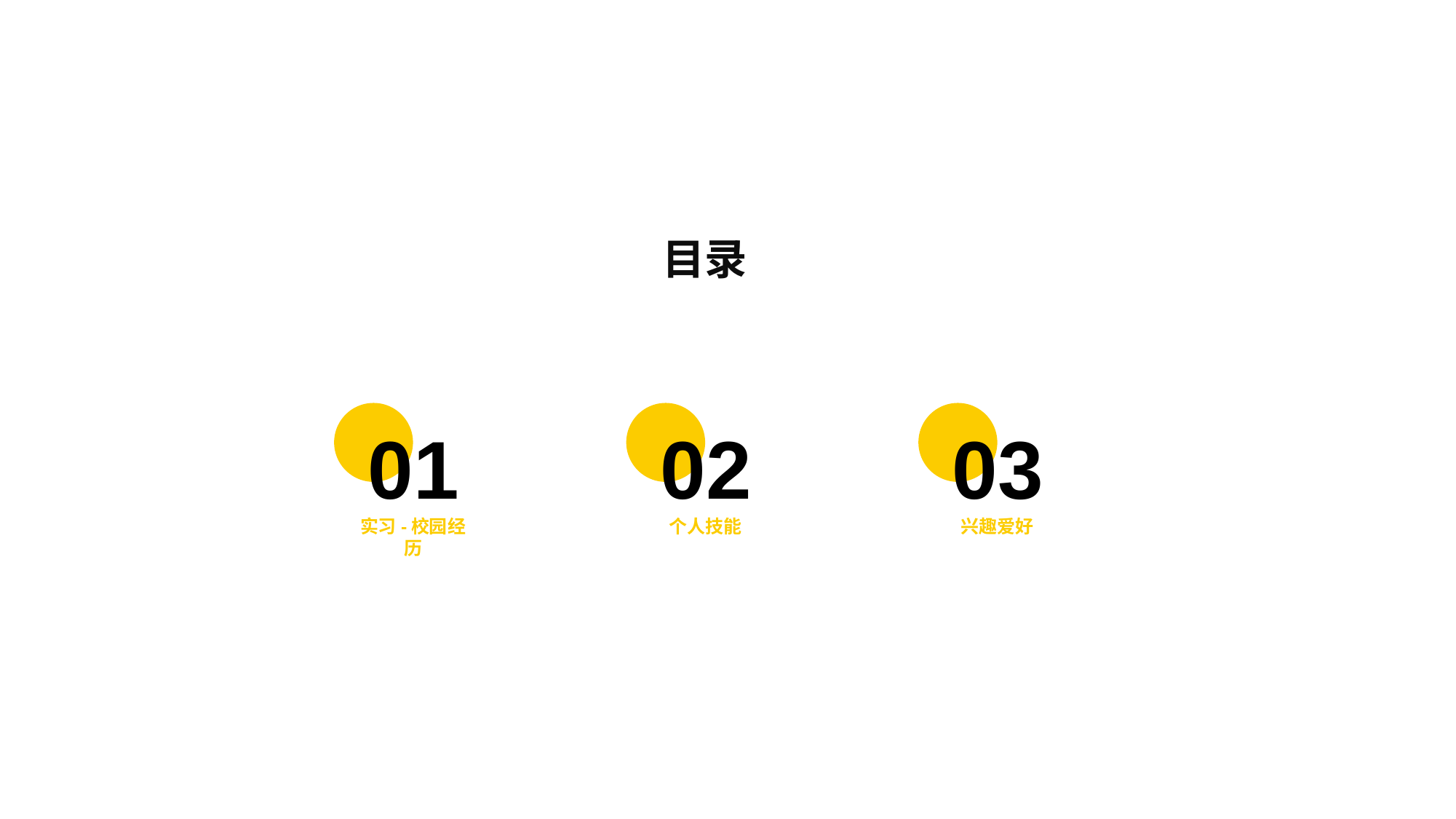

目录

01
02
03
实习-校园经历
个人技能
兴趣爱好